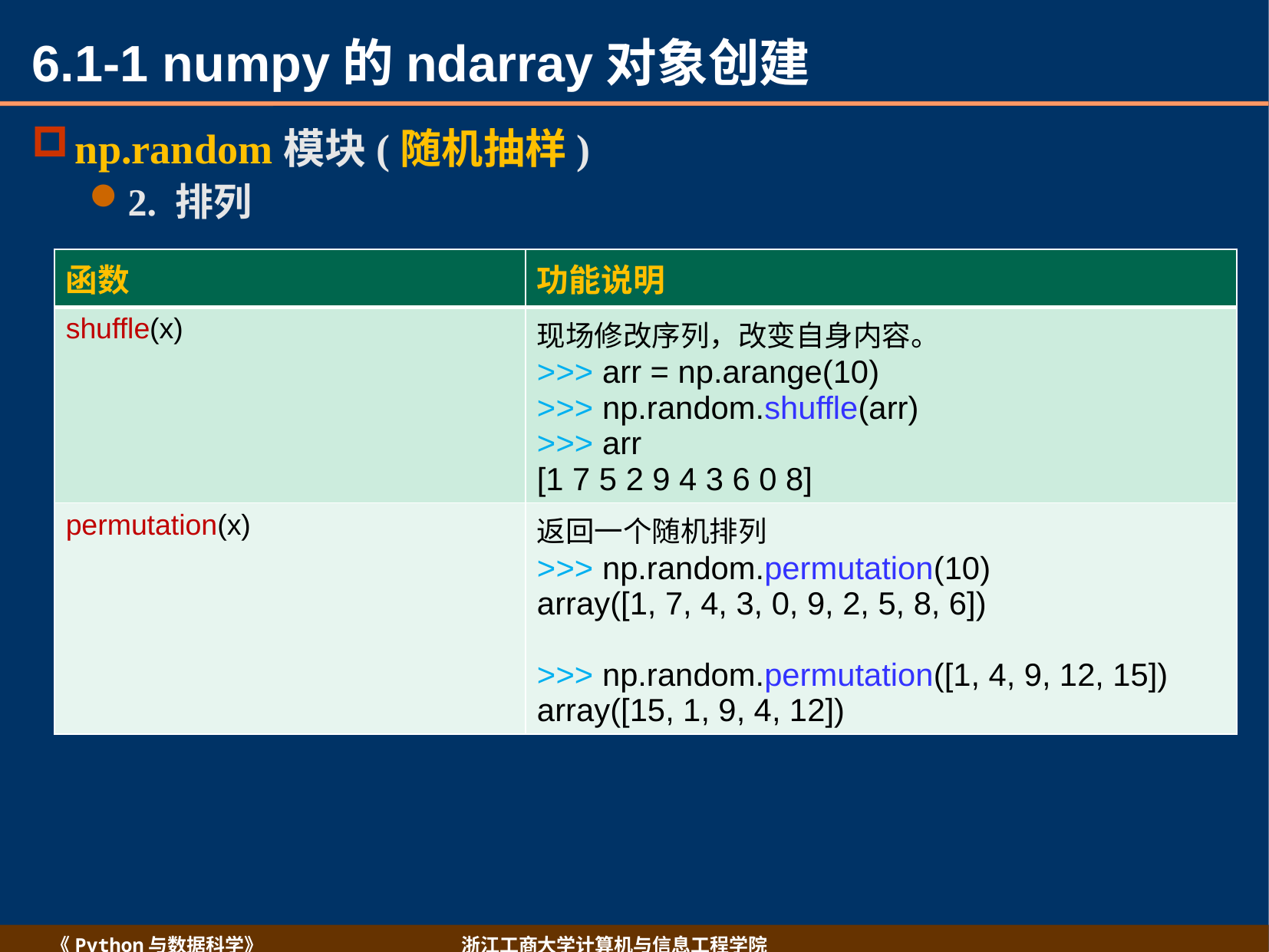

# 6.1-1 numpy的ndarray对象创建
np.random模块(随机抽样)
2. 排列

| 函数 | 功能说明 |
| --- | --- |
| shuffle(x) | 现场修改序列，改变自身内容。 >>> arr = np.arange(10) >>> np.random.shuffle(arr) >>> arr [1 7 5 2 9 4 3 6 0 8] |
| permutation(x) | 返回一个随机排列 >>> np.random.permutation(10) array([1, 7, 4, 3, 0, 9, 2, 5, 8, 6]) >>> np.random.permutation([1, 4, 9, 12, 15]) array([15, 1, 9, 4, 12]) |